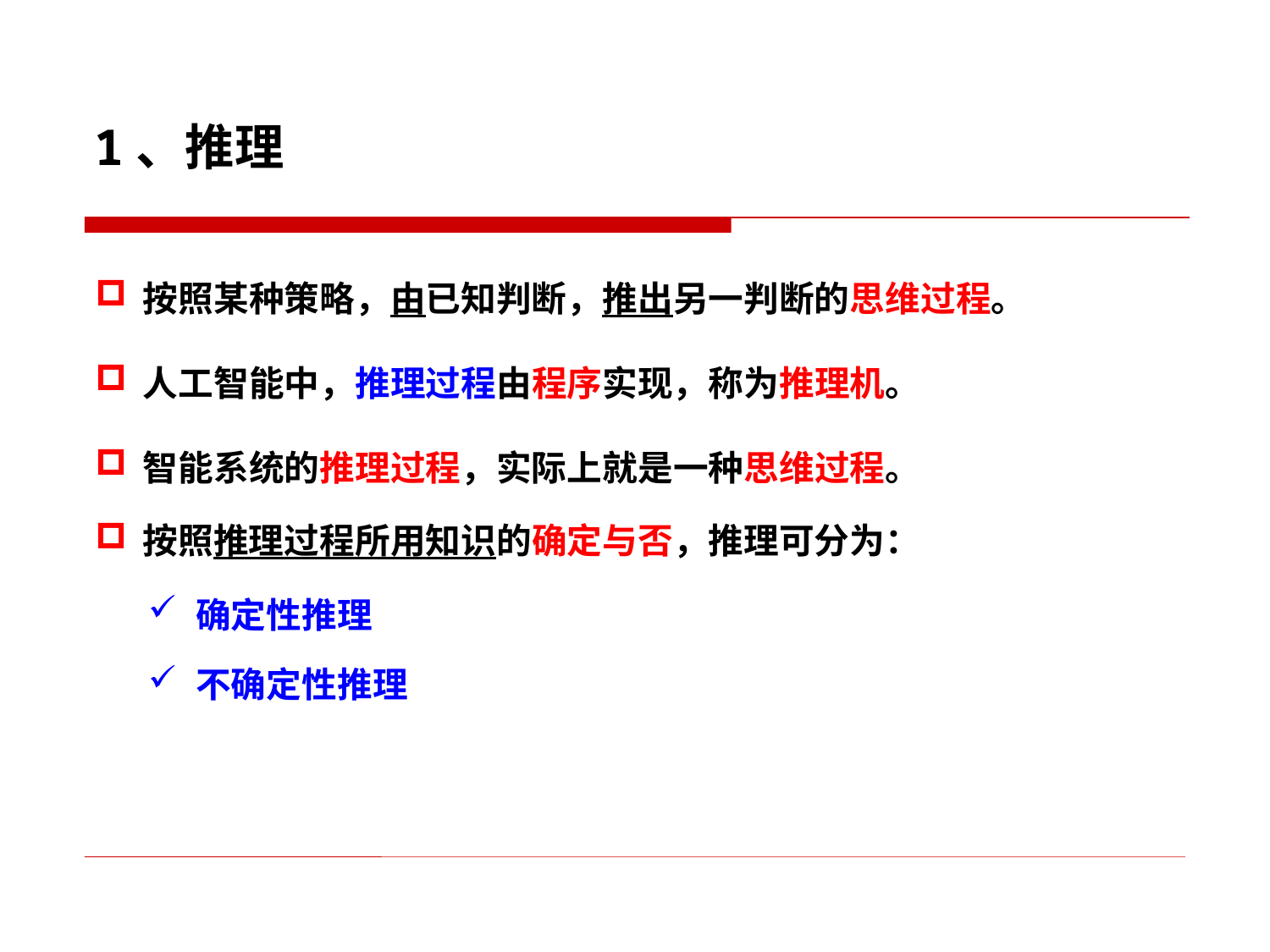

1、推理
按照某种策略，由已知判断，推出另一判断的思维过程。
人工智能中，推理过程由程序实现，称为推理机。
智能系统的推理过程，实际上就是一种思维过程。
按照推理过程所用知识的确定与否，推理可分为：
确定性推理
不确定性推理